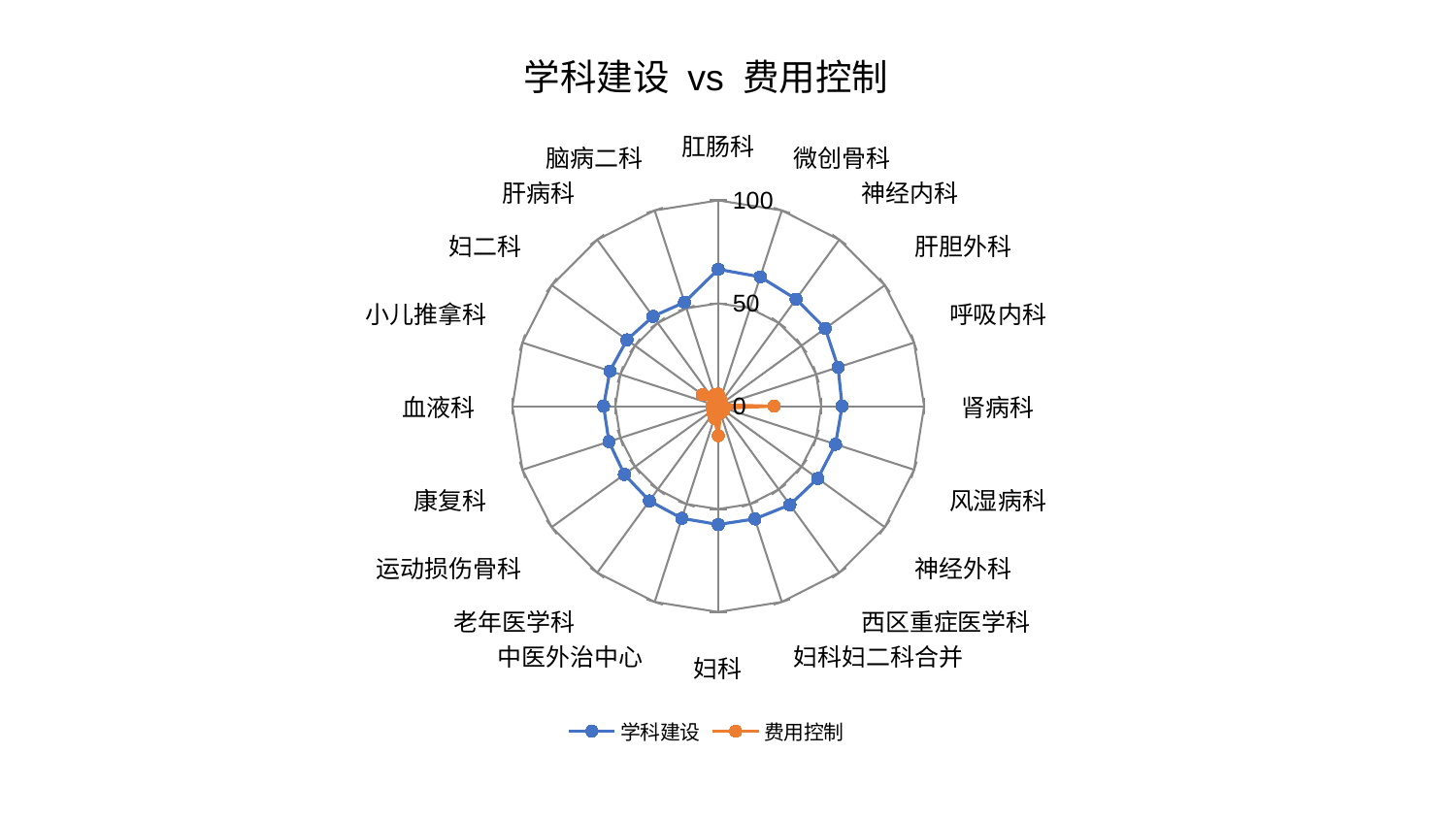

### Chart: 学科建设 vs 费用控制

| Category | 学科建设 | 费用控制 |
|---|---|---|
| 肛肠科 | 66.52963282865501 | 5.87190950818283 |
| 微创骨科 | 66.06429905200193 | 2.615727402570899 |
| 神经内科 | 64.30762968693939 | 2.9875546071925236 |
| 肝胆外科 | 64.25868642607816 | 2.1816745542840903 |
| 呼吸内科 | 61.20243356534295 | 1.9207294927170104 |
| 肾病科 | 60.173126656446414 | 27.119778697266746 |
| 风湿病科 | 59.90049396216993 | 3.0755617272851556 |
| 神经外科 | 59.76354882560624 | 3.283479276002013 |
| 西区重症医学科 | 59.23483318671089 | 2.436691250163578 |
| 妇科妇二科合并 | 57.59469138118501 | 3.6073951503271244 |
| 妇科 | 57.50085554554083 | 14.320373846919427 |
| 中医外治中心 | 57.304224543835325 | 6.179919146855402 |
| 老年医学科 | 56.86191611924647 | 4.258404815864338 |
| 运动损伤骨科 | 56.391624051313684 | 3.083165132628579 |
| 康复科 | 55.84016679036681 | 2.8510350794460075 |
| 血液科 | 55.68854823453013 | 2.8320533851301475 |
| 小儿推拿科 | 55.347838941753935 | 2.534970351895915 |
| 妇二科 | 54.83416646686501 | 9.471080174912666 |
| 肝病科 | 53.941975426284316 | 2.565762031627923 |
| 脑病二科 | 53.099049666836706 | 5.900219665542882 |
19